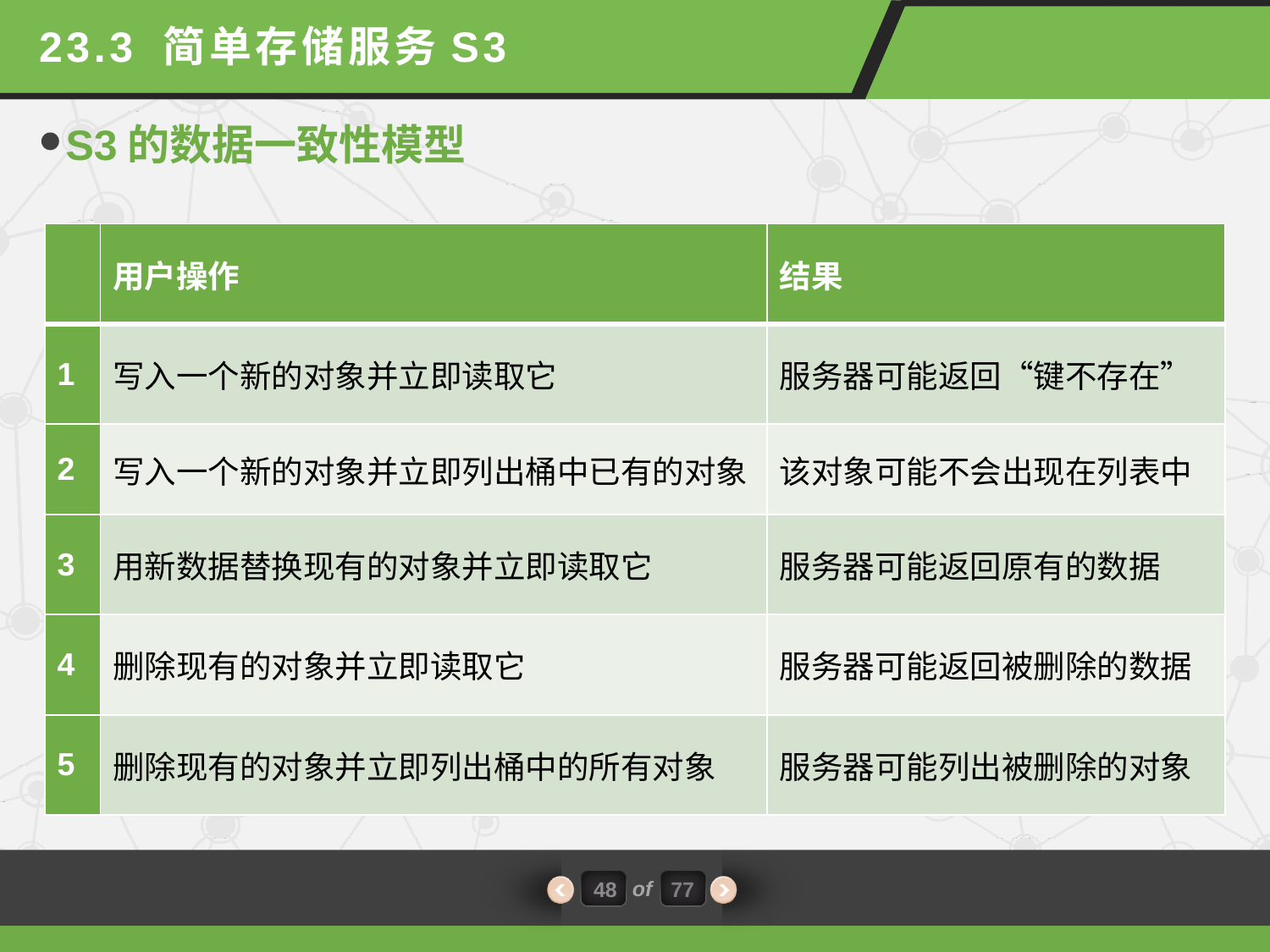

23.3 简单存储服务S3
S3的数据一致性模型

|  | 用户操作 | 结果 |
| --- | --- | --- |
| 1 | 写入一个新的对象并立即读取它 | 服务器可能返回“键不存在” |
| 2 | 写入一个新的对象并立即列出桶中已有的对象 | 该对象可能不会出现在列表中 |
| 3 | 用新数据替换现有的对象并立即读取它 | 服务器可能返回原有的数据 |
| 4 | 删除现有的对象并立即读取它 | 服务器可能返回被删除的数据 |
| 5 | 删除现有的对象并立即列出桶中的所有对象 | 服务器可能列出被删除的对象 |
48